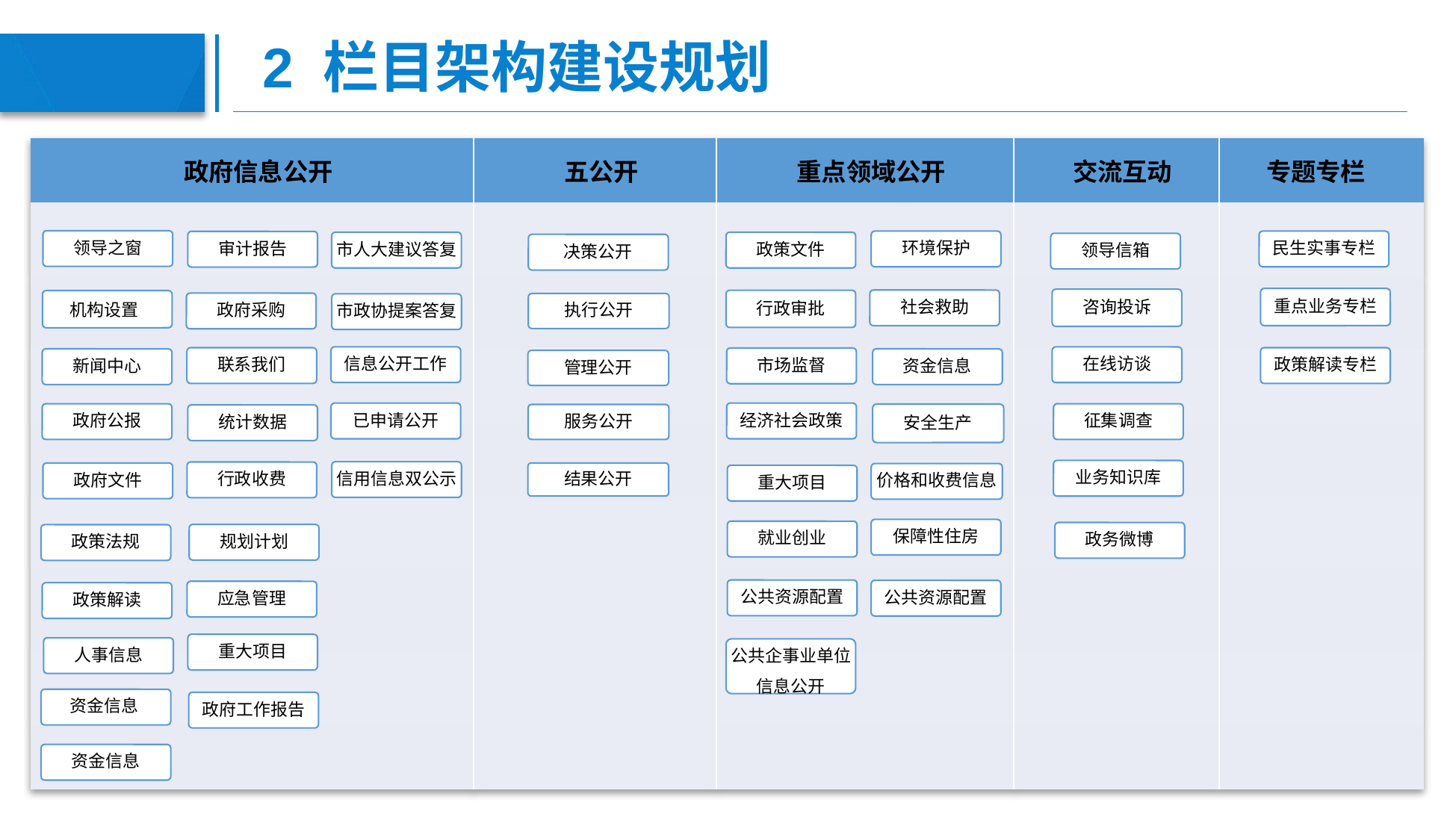

# 2 栏目架构建设规划
| 政府信息公开 | 五公开 | 重点领域公开 | 交流互动 | 专题专栏 |
| --- | --- | --- | --- | --- |
|  |  |  |  |  |
|  |  |  |  |  |
|  |  |  |  |  |
|  |  |  |  |  |
|  |  |  |  |  |
|  |  |  |  |  |
|  |  |  |  |  |
|  |  |  |  |  |

领导之窗

环境保护

民生实事专栏

审计报告

市人大建议答复

政策文件

领导信箱

决策公开

重点业务专栏

咨询投诉

社会救助

行政审批

机构设置

政府采购

执行公开

市政协提案答复

信息公开工作

在线访谈

联系我们

政策解读专栏

市场监督

资金信息

新闻中心

管理公开

已申请公开

经济社会政策

政府公报

征集调查

安全生产

服务公开

统计数据

业务知识库

信用信息双公示

行政收费

结果公开

政府文件

价格和收费信息

重大项目

保障性住房

就业创业

政务微博

规划计划

政策法规

公共资源配置

公共资源配置

应急管理

政策解读

重大项目

人事信息

公共企事业单位信息公开

资金信息

政府工作报告

资金信息